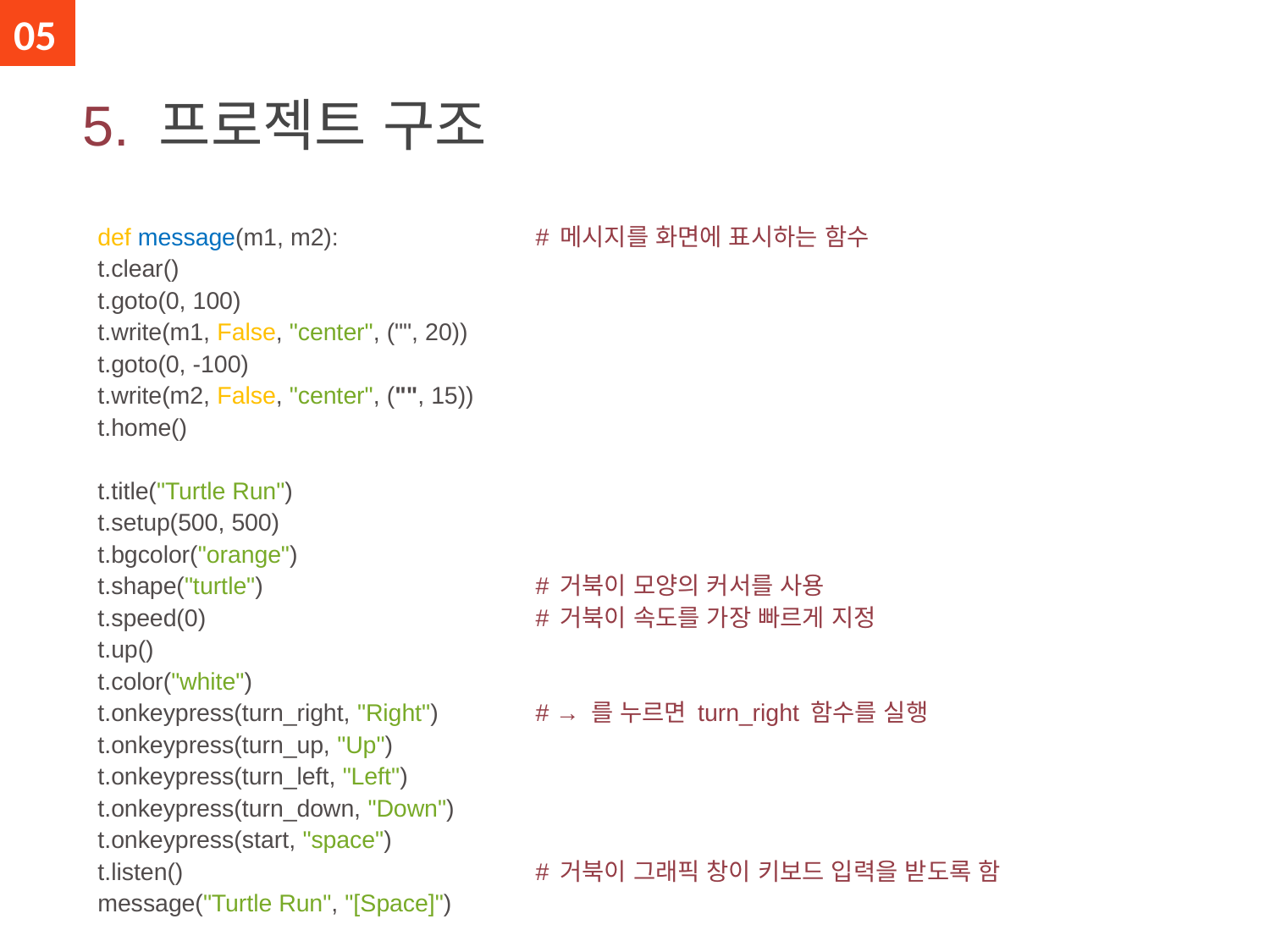

05
# 5. 프로젝트 구조
def message(m1, m2):
t.clear()
t.goto(0, 100)
t.write(m1, False, "center", ("", 20))
t.goto(0, -100)
t.write(m2, False, "center", ("", 15))
t.home()
t.title("Turtle Run")
t.setup(500, 500)
t.bgcolor("orange")
t.shape("turtle")
t.speed(0)
t.up()
t.color("white")
t.onkeypress(turn_right, "Right")
t.onkeypress(turn_up, "Up")
t.onkeypress(turn_left, "Left")
t.onkeypress(turn_down, "Down")
t.onkeypress(start, "space")
t.listen()
message("Turtle Run", "[Space]")
# 메시지를 화면에 표시하는 함수 # 거북이 모양의 커서를 사용 # 거북이 속도를 가장 빠르게 지정 # → 를 누르면 turn_right 함수를 실행 # 거북이 그래픽 창이 키보드 입력을 받도록 함